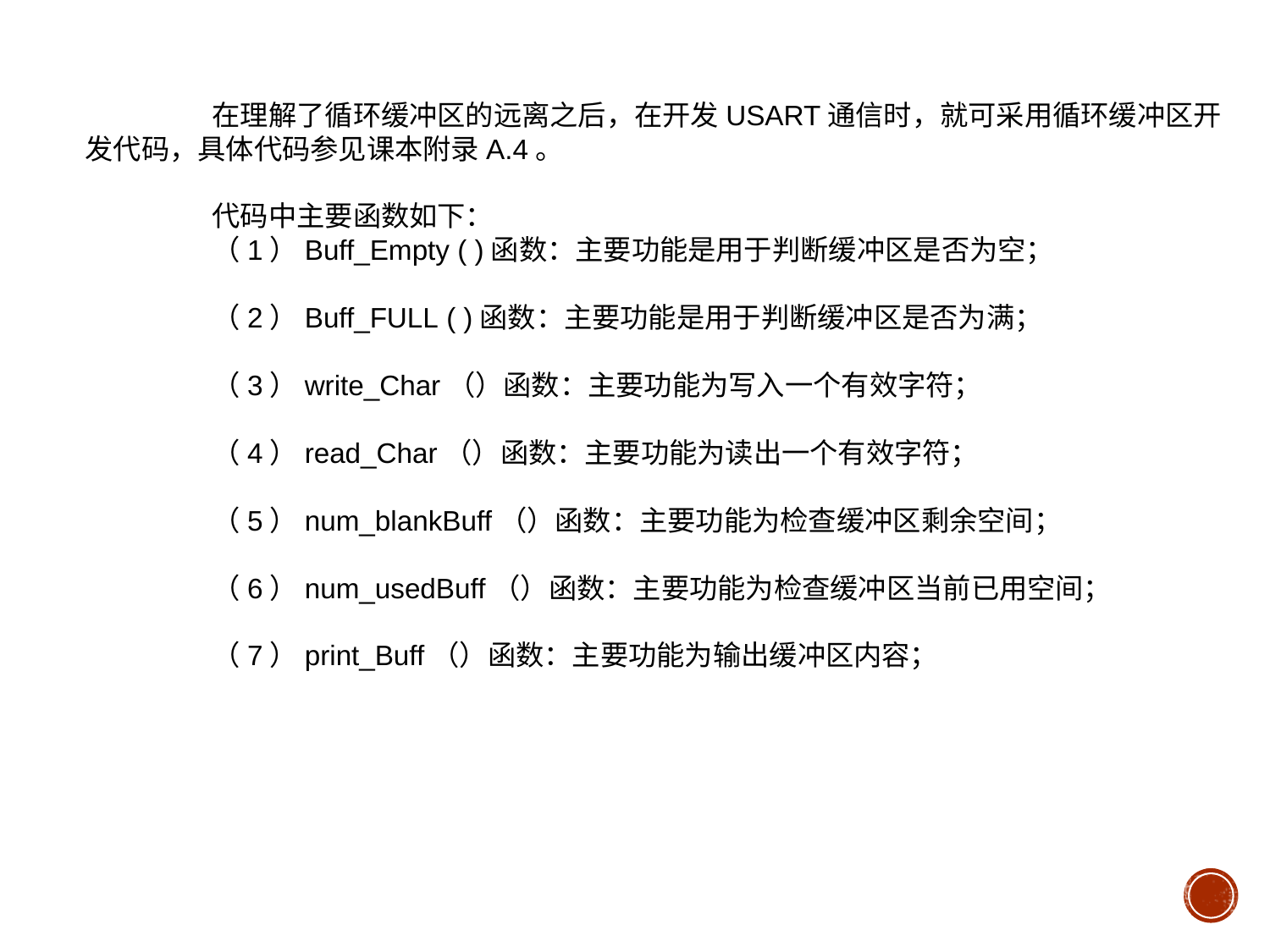

在理解了循环缓冲区的远离之后，在开发USART通信时，就可采用循环缓冲区开发代码，具体代码参见课本附录A.4。

	代码中主要函数如下：
	（1）Buff_Empty ( )函数：主要功能是用于判断缓冲区是否为空；

	（2）Buff_FULL ( )函数：主要功能是用于判断缓冲区是否为满；

	（3）write_Char（）函数：主要功能为写入一个有效字符；

	（4）read_Char（）函数：主要功能为读出一个有效字符；

	（5）num_blankBuff（）函数：主要功能为检查缓冲区剩余空间；

	（6）num_usedBuff（）函数：主要功能为检查缓冲区当前已用空间；

	（7）print_Buff（）函数：主要功能为输出缓冲区内容；